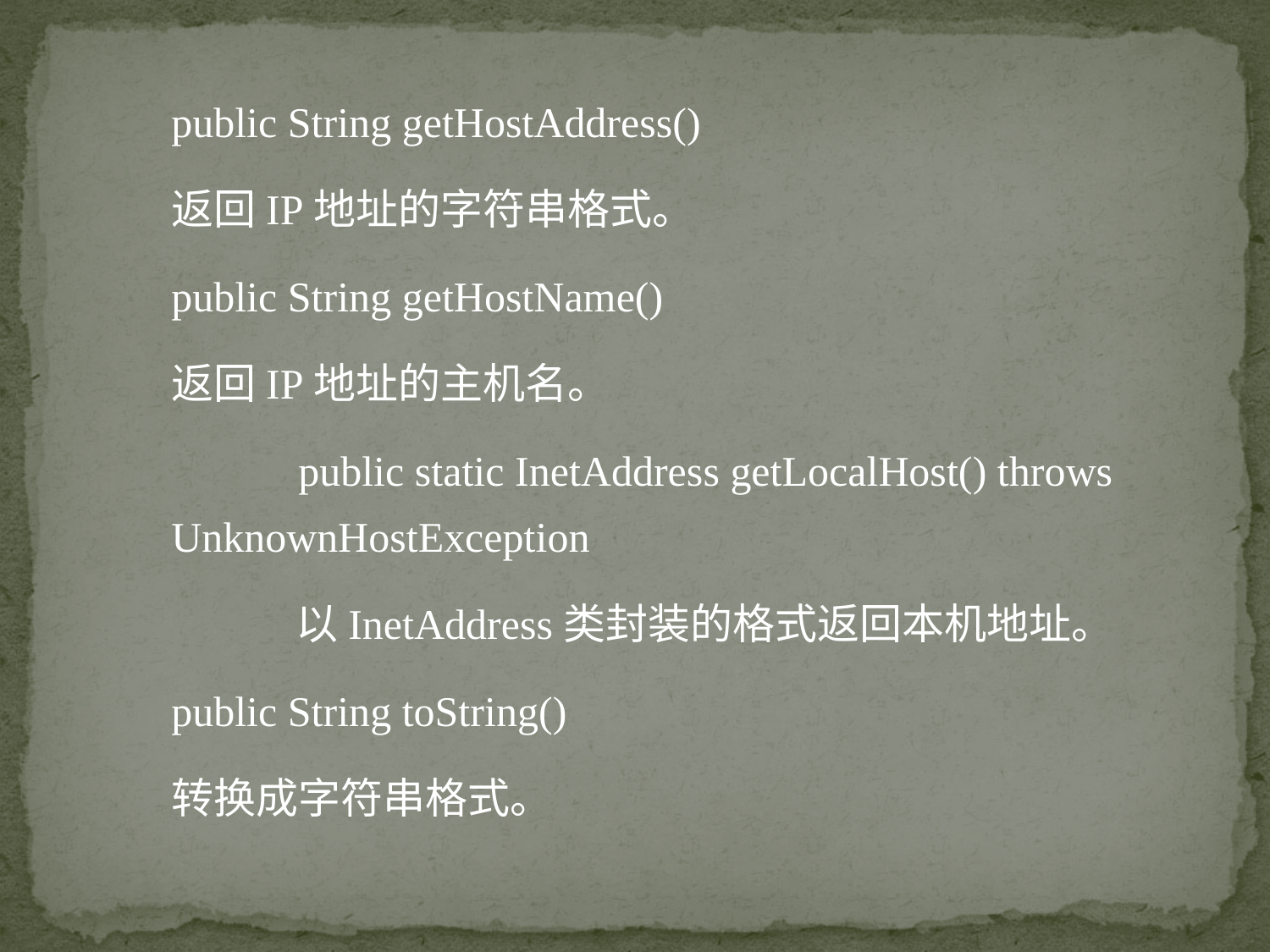

public String getHostAddress()
返回IP地址的字符串格式。
public String getHostName()
返回IP地址的主机名。
            public static InetAddress getLocalHost() throws UnknownHostException
            以InetAddress类封装的格式返回本机地址。
public String toString()
转换成字符串格式。